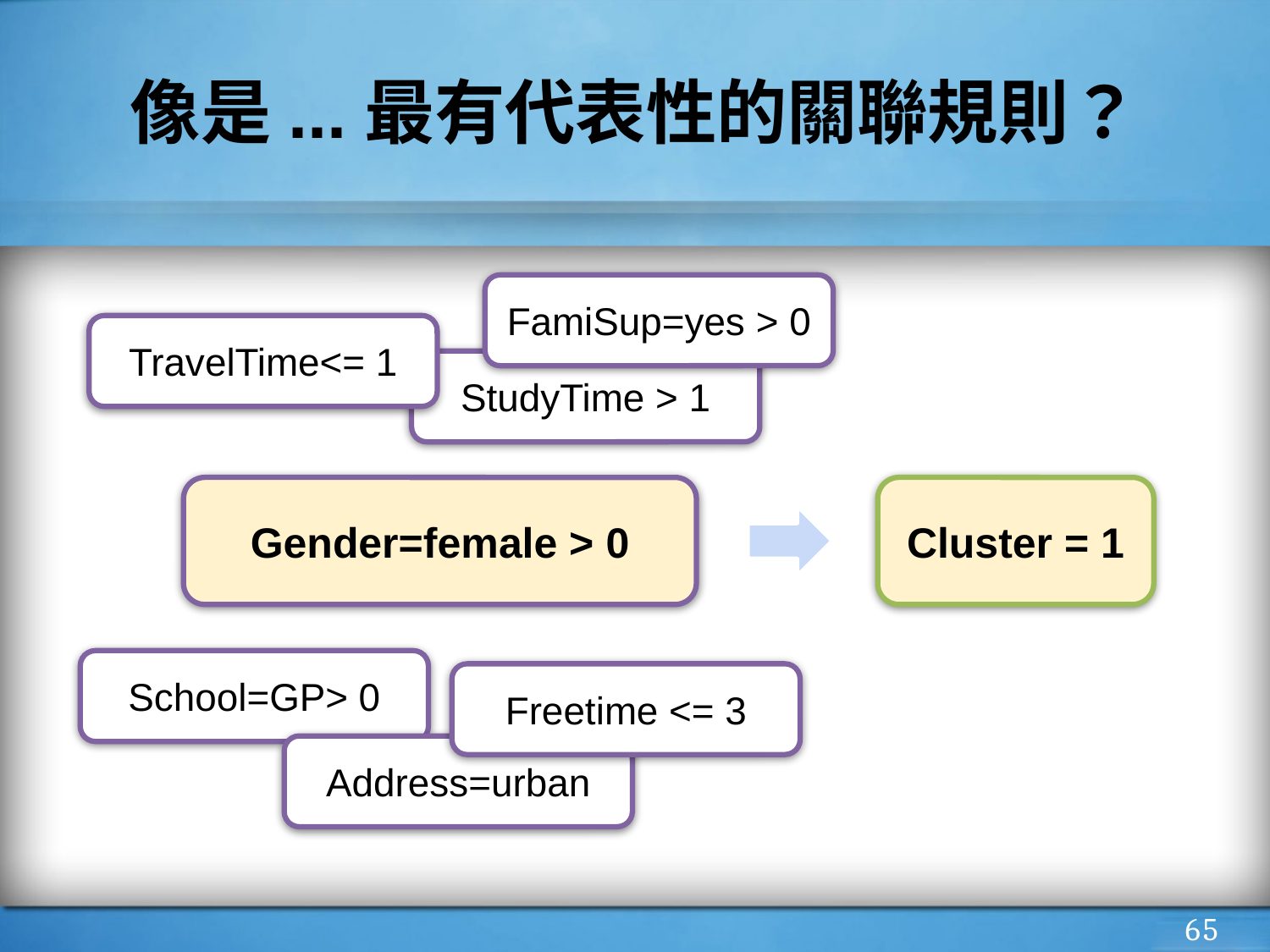

# 像是...最有代表性的關聯規則？

FamiSup=yes > 0
TravelTime<= 1
StudyTime > 1
Gender=female > 0
Cluster = 1

School=GP> 0
Freetime <= 3
Address=urban
65